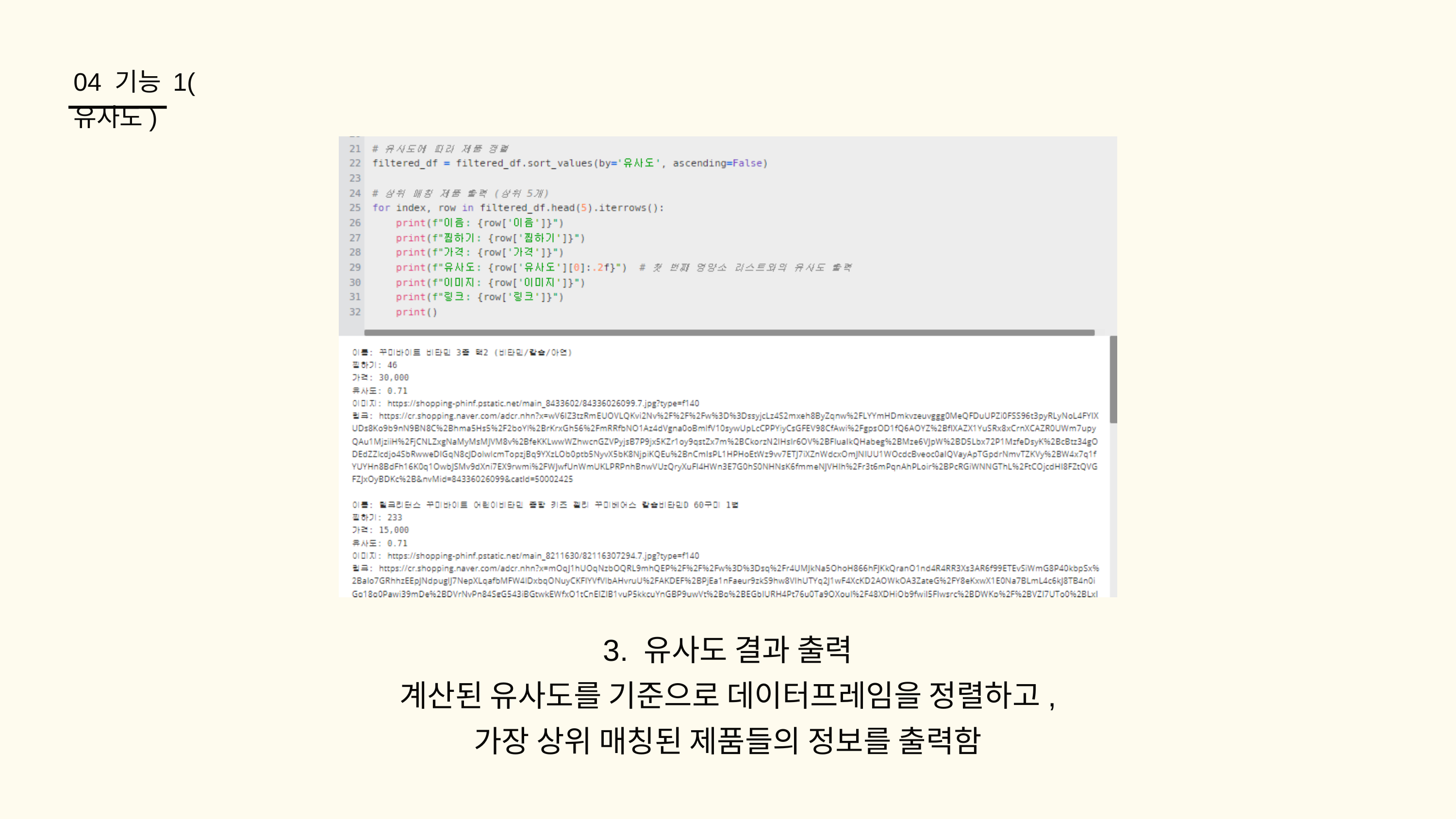

04 기능 1(유사도)

3. 유사도 결과 출력
계산된 유사도를 기준으로 데이터프레임을 정렬하고,
가장 상위 매칭된 제품들의 정보를 출력함